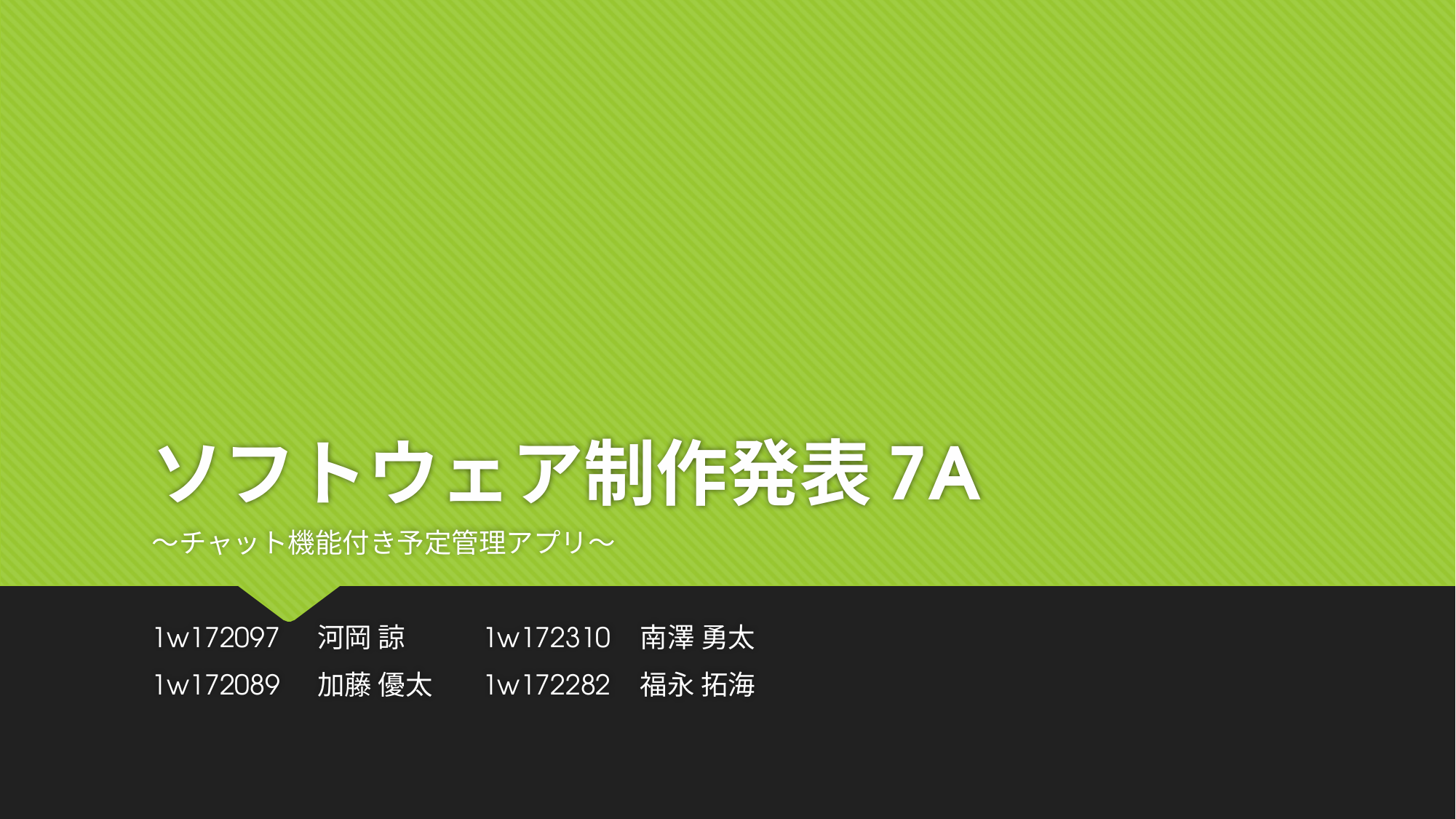

# ソフトウェア制作発表7A
～チャット機能付き予定管理アプリ～

1w172097    河岡 諒　       1w172310   南澤 勇太
1w172089    加藤 優太       1w172282   福永 拓海